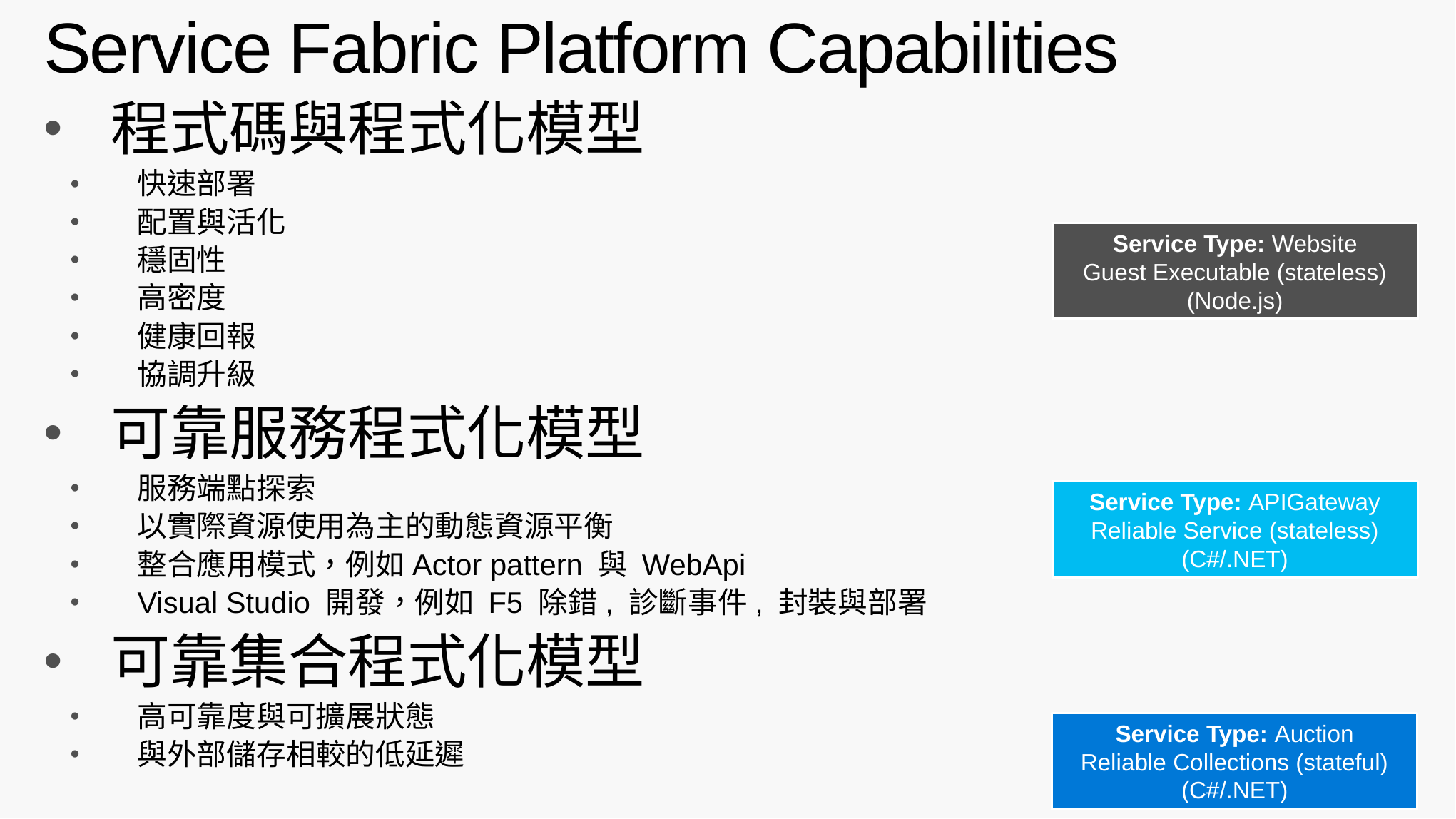

# Service Fabric Platform Capabilities
程式碼與程式化模型
快速部署
配置與活化
穩固性
高密度
健康回報
協調升級
可靠服務程式化模型
服務端點探索
以實際資源使用為主的動態資源平衡
整合應用模式，例如Actor pattern 與 WebApi
Visual Studio 開發，例如 F5 除錯, 診斷事件, 封裝與部署
可靠集合程式化模型
高可靠度與可擴展狀態
與外部儲存相較的低延遲
Service Type: Website
Guest Executable (stateless)
(Node.js)
Service Type: APIGateway
Reliable Service (stateless)
(C#/.NET)
Service Type: Auction
Reliable Collections (stateful)
(C#/.NET)